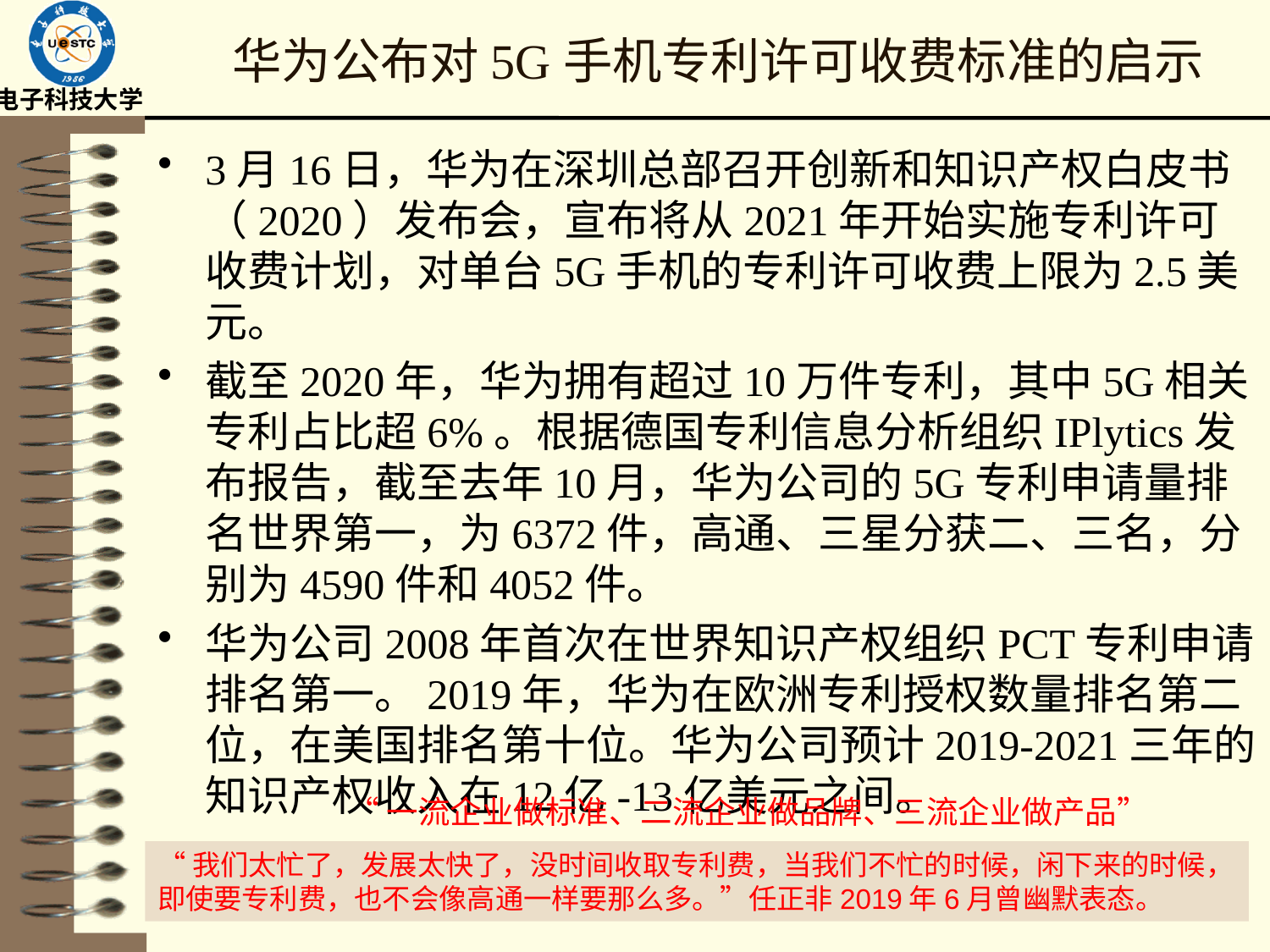

# 华为公布对5G手机专利许可收费标准的启示
3月16日，华为在深圳总部召开创新和知识产权白皮书（2020）发布会，宣布将从2021年开始实施专利许可收费计划，对单台5G手机的专利许可收费上限为2.5美元。
截至2020年，华为拥有超过10万件专利，其中5G相关专利占比超6%。根据德国专利信息分析组织IPlytics发布报告，截至去年10月，华为公司的5G专利申请量排名世界第一，为6372件，高通、三星分获二、三名，分别为4590件和4052件。
华为公司2008年首次在世界知识产权组织PCT专利申请排名第一。2019年，华为在欧洲专利授权数量排名第二位，在美国排名第十位。华为公司预计2019-2021三年的知识产权收入在12亿-13亿美元之间。
“一流企业做标准、二流企业做品牌、三流企业做产品”
“我们太忙了，发展太快了，没时间收取专利费，当我们不忙的时候，闲下来的时候，即使要专利费，也不会像高通一样要那么多。”任正非2019年6月曾幽默表态。
34